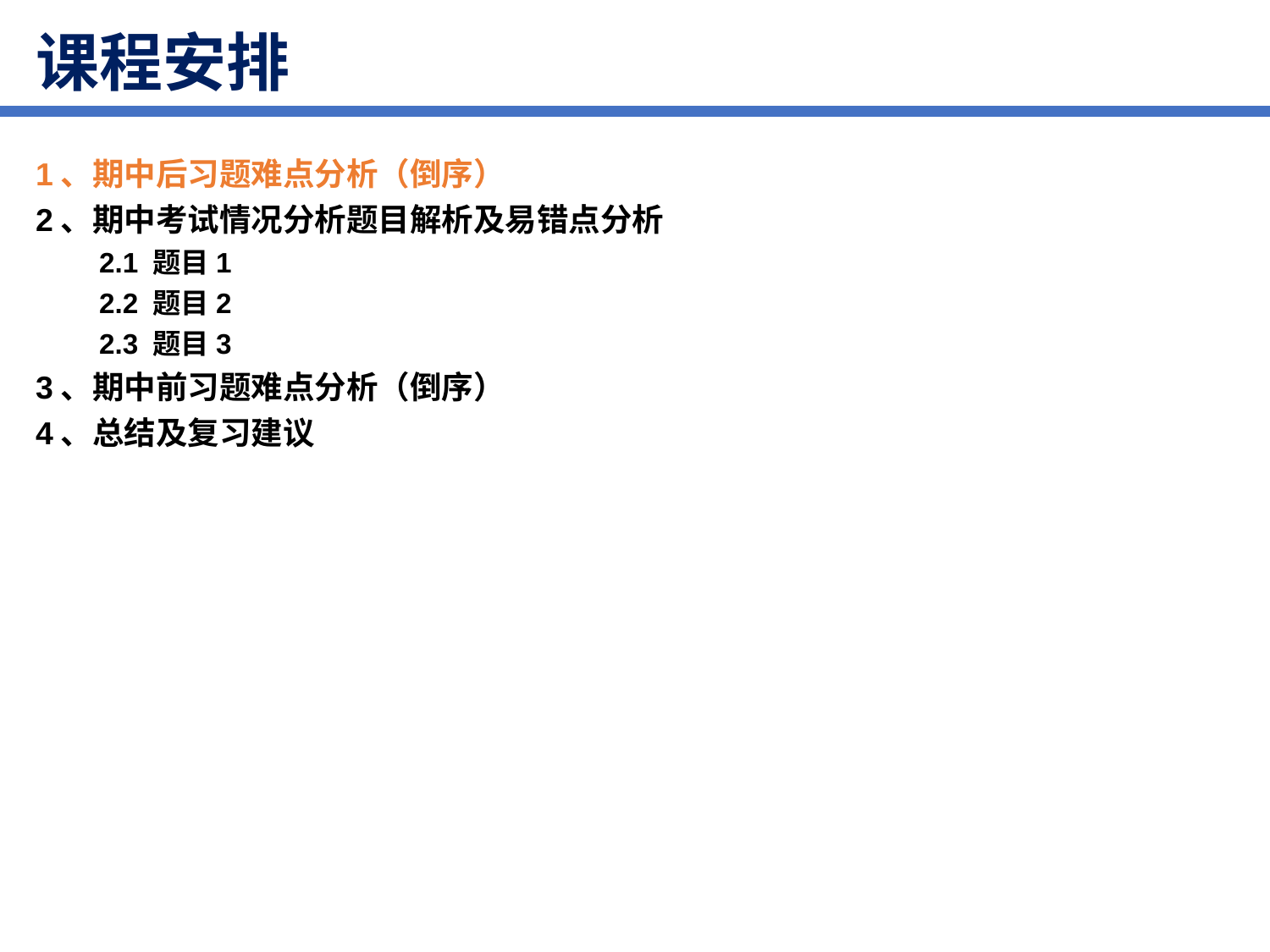

# 课程安排
1、期中后习题难点分析（倒序）
2、期中考试情况分析题目解析及易错点分析
2.1 题目1
2.2 题目2
2.3 题目3
3、期中前习题难点分析（倒序）
4、总结及复习建议